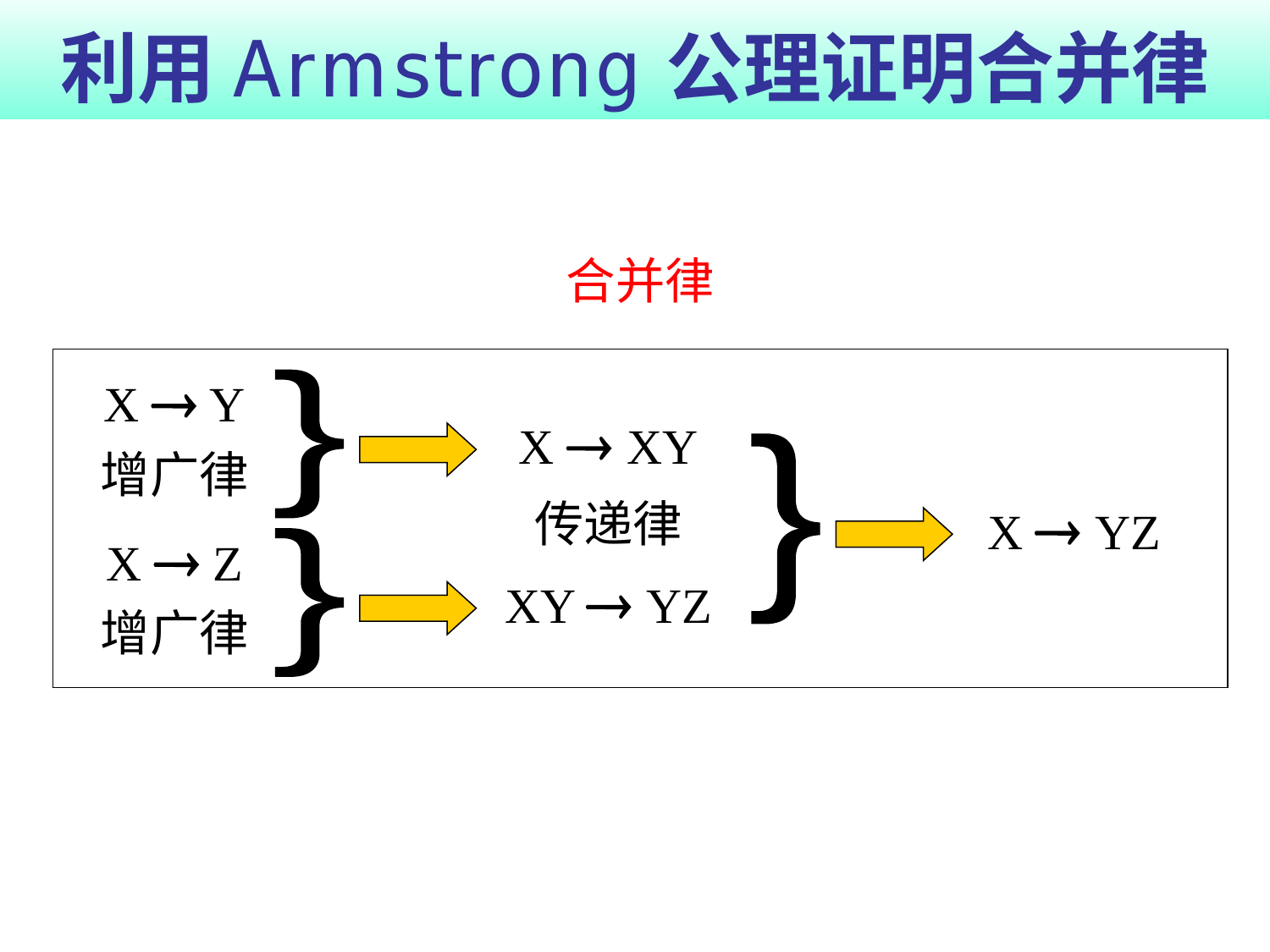

# 利用Armstrong公理证明合并律
合并律

X → Y
增广律
}
X → XY

}
传递律
X → YZ

X → Z
增广律
}
XY → YZ